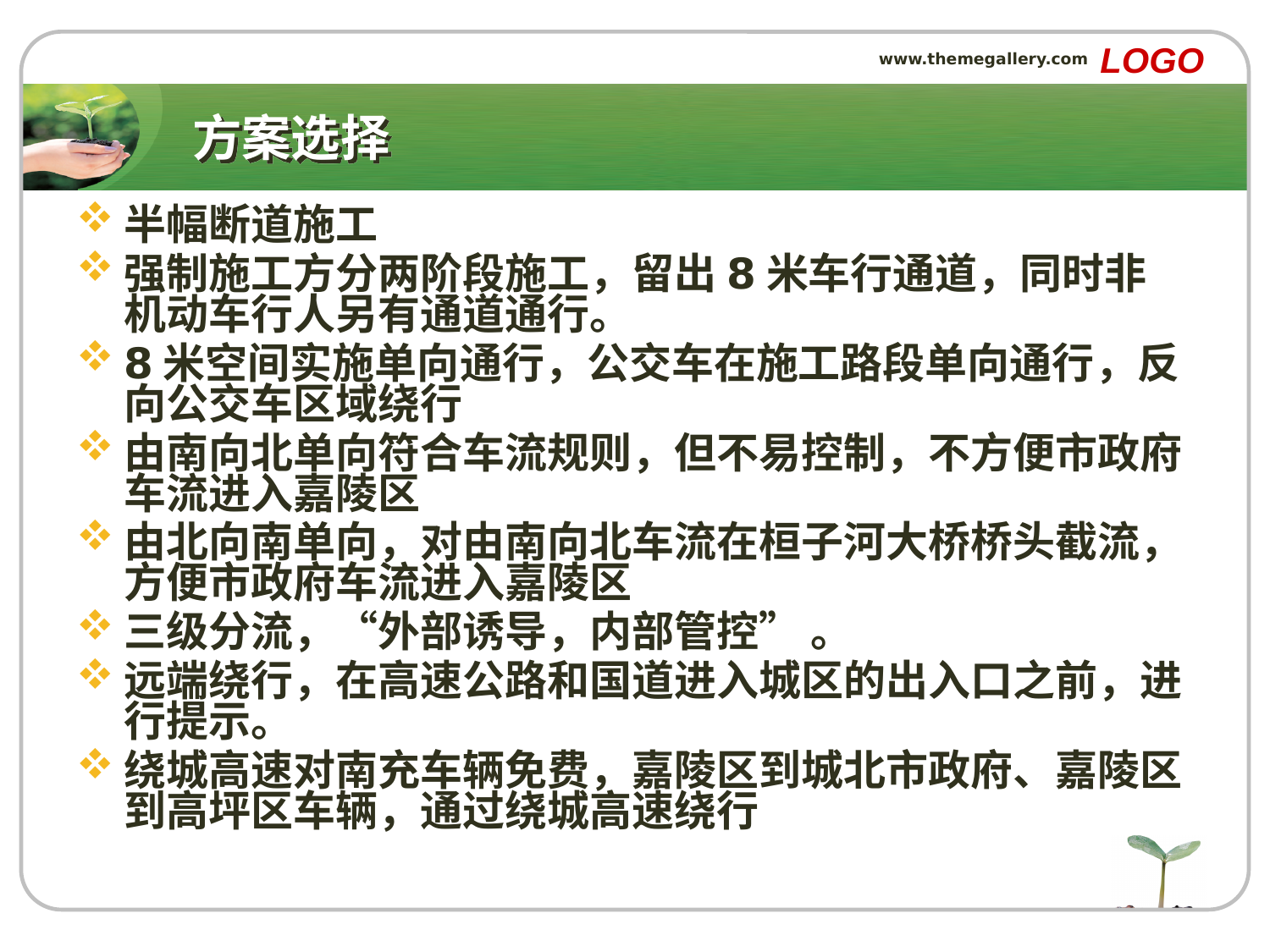

LOGO
www.themegallery.com
# 方案选择
半幅断道施工
强制施工方分两阶段施工，留出8米车行通道，同时非机动车行人另有通道通行。
8米空间实施单向通行，公交车在施工路段单向通行，反向公交车区域绕行
由南向北单向符合车流规则，但不易控制，不方便市政府车流进入嘉陵区
由北向南单向，对由南向北车流在桓子河大桥桥头截流，方便市政府车流进入嘉陵区
三级分流，“外部诱导，内部管控” 。
远端绕行，在高速公路和国道进入城区的出入口之前，进行提示。
绕城高速对南充车辆免费，嘉陵区到城北市政府、嘉陵区到高坪区车辆，通过绕城高速绕行